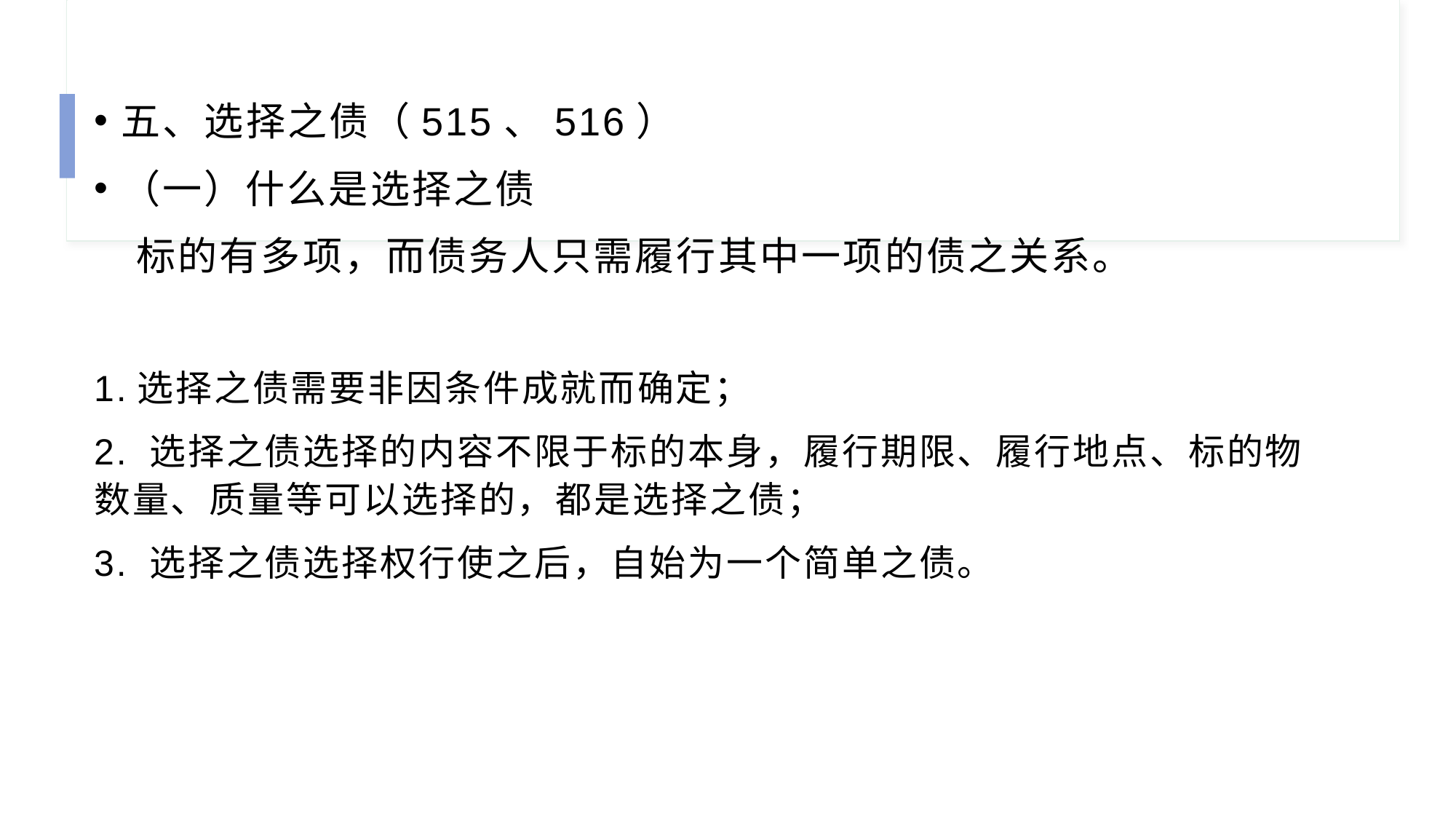

五、选择之债（515、516）
（一）什么是选择之债
   标的有多项，而债务人只需履行其中一项的债之关系。

1.选择之债需要非因条件成就而确定；
2. 选择之债选择的内容不限于标的本身，履行期限、履行地点、标的物数量、质量等可以选择的，都是选择之债；
3. 选择之债选择权行使之后，自始为一个简单之债。